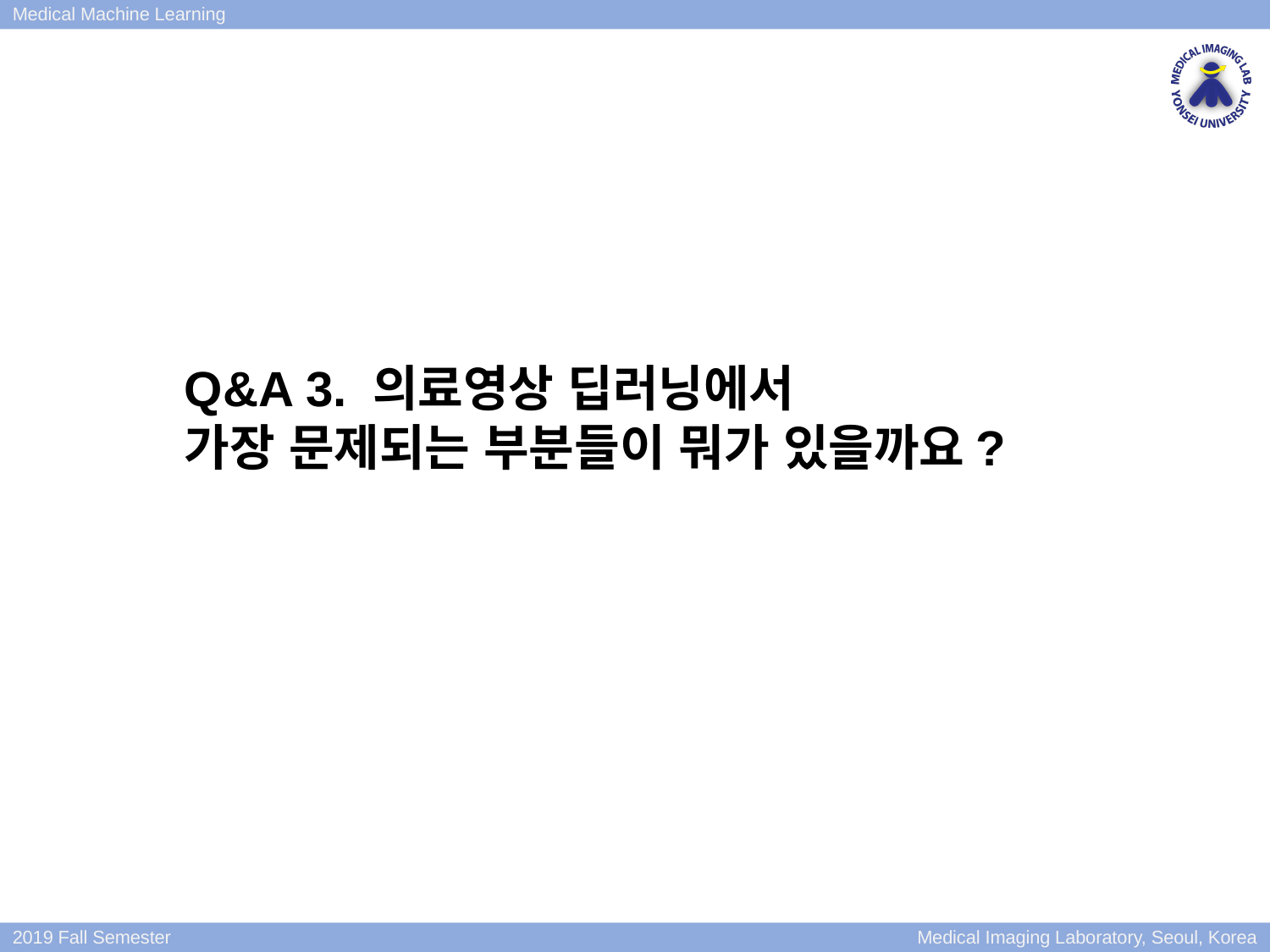

Q&A 3. 의료영상 딥러닝에서
가장 문제되는 부분들이 뭐가 있을까요?